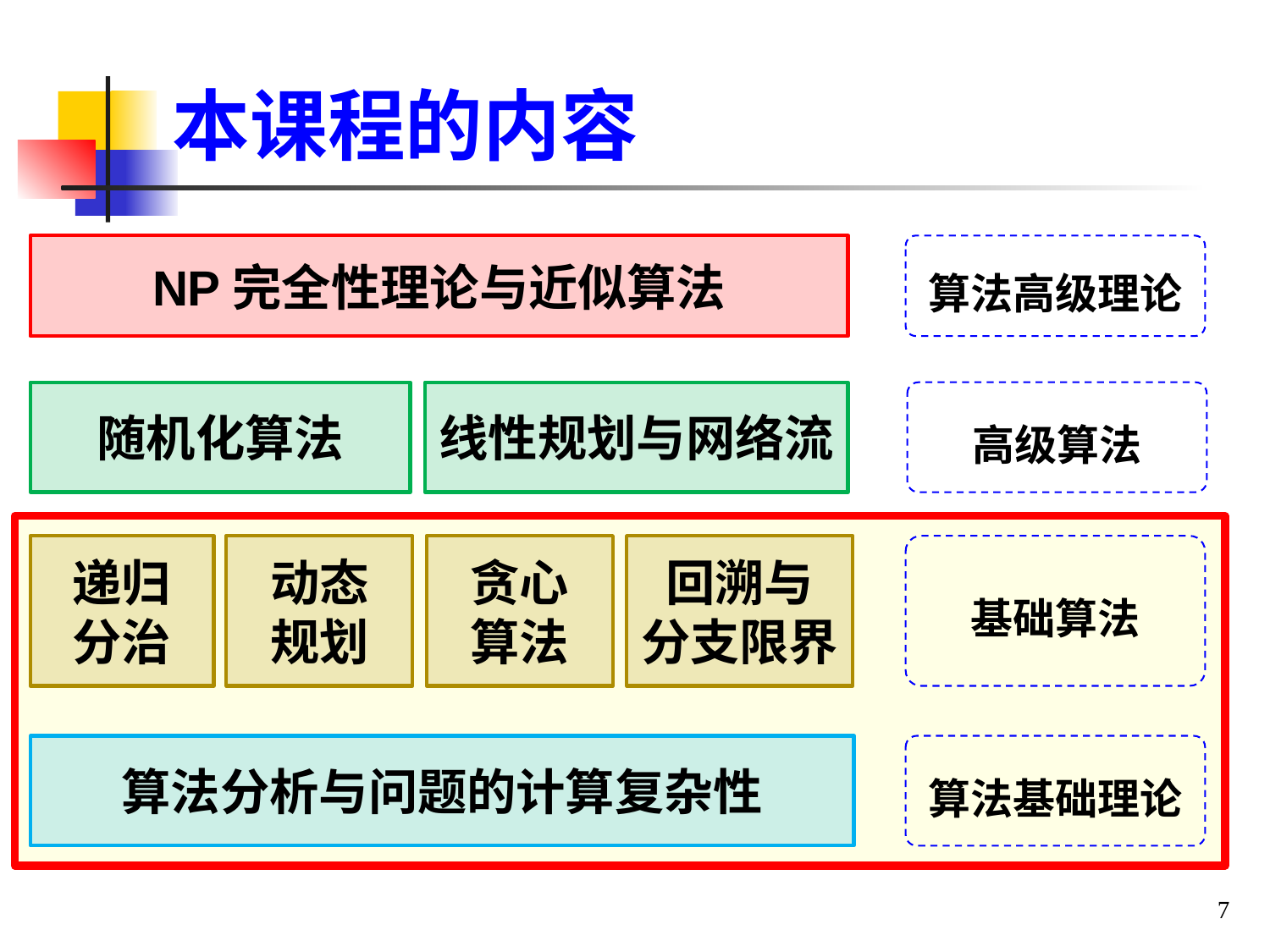

# 本课程的内容
NP完全性理论与近似算法
算法高级理论
随机化算法
线性规划与网络流
高级算法

递归
分治
动态
规划
贪心
算法
回溯与
分支限界
基础算法
算法分析与问题的计算复杂性
算法基础理论
7